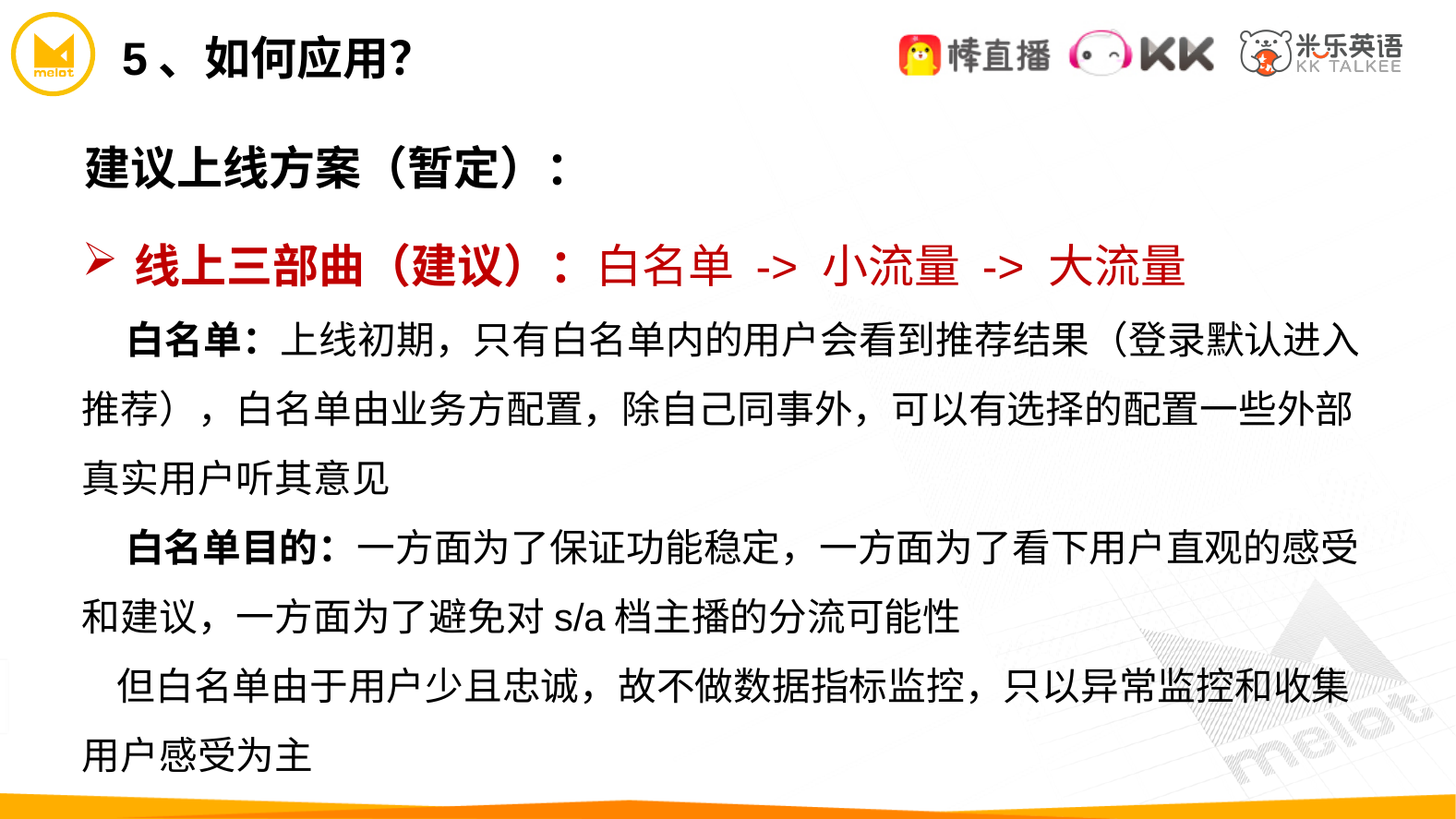

5、如何应用？
建议上线方案（暂定）：
线上三部曲（建议）：白名单 -> 小流量 -> 大流量
    白名单：上线初期，只有白名单内的用户会看到推荐结果（登录默认进入推荐），白名单由业务方配置，除自己同事外，可以有选择的配置一些外部真实用户听其意见
    白名单目的：一方面为了保证功能稳定，一方面为了看下用户直观的感受和建议，一方面为了避免对s/a档主播的分流可能性
   但白名单由于用户少且忠诚，故不做数据指标监控，只以异常监控和收集用户感受为主